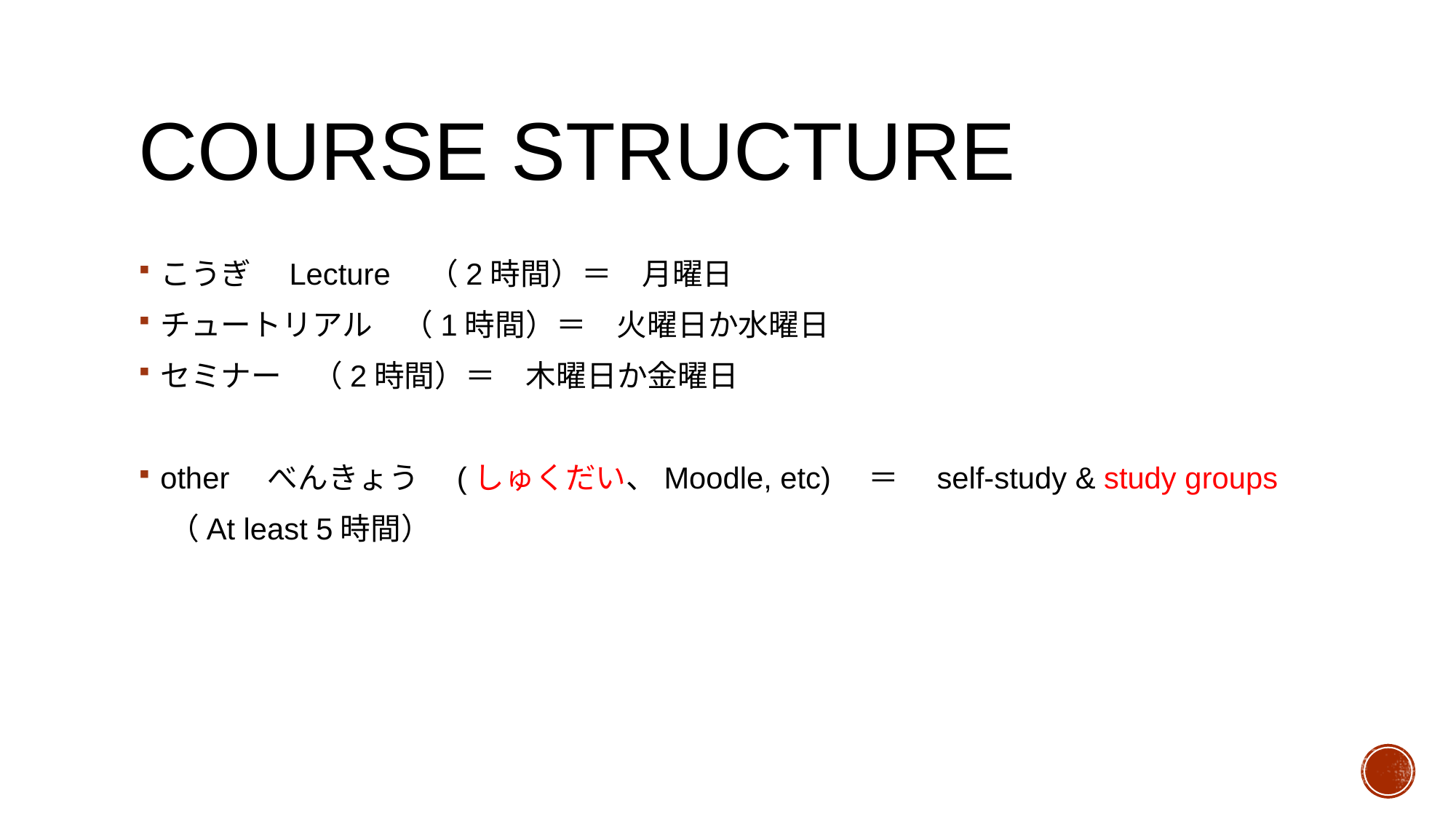

# Course structure
こうぎ　Lecture　（2時間）＝　月曜日
チュートリアル　（1時間）＝　火曜日か水曜日
セミナー　（2時間）＝　木曜日か金曜日

other　べんきょう　(しゅくだい、Moodle, etc)　＝　self-study & study groups
　（At least 5時間）